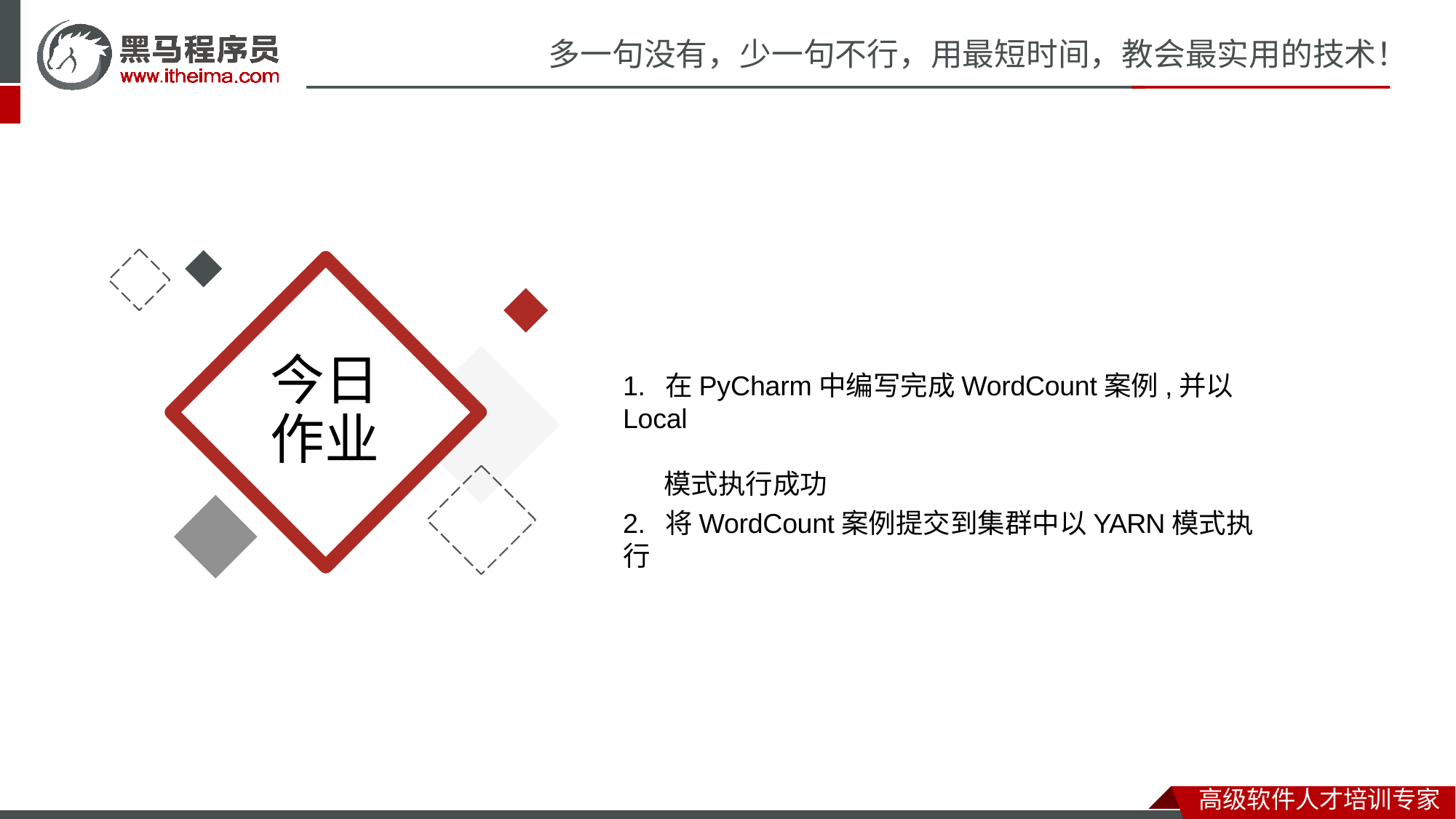

# 多一句没有，少一句不行，用最短时间，教会最实用的技术！

今日 作业
1.	在PyCharm中编写完成WordCount案例,并以Local
模式执行成功
2.	将WordCount案例提交到集群中以YARN模式执行
高级软件人才培训专家